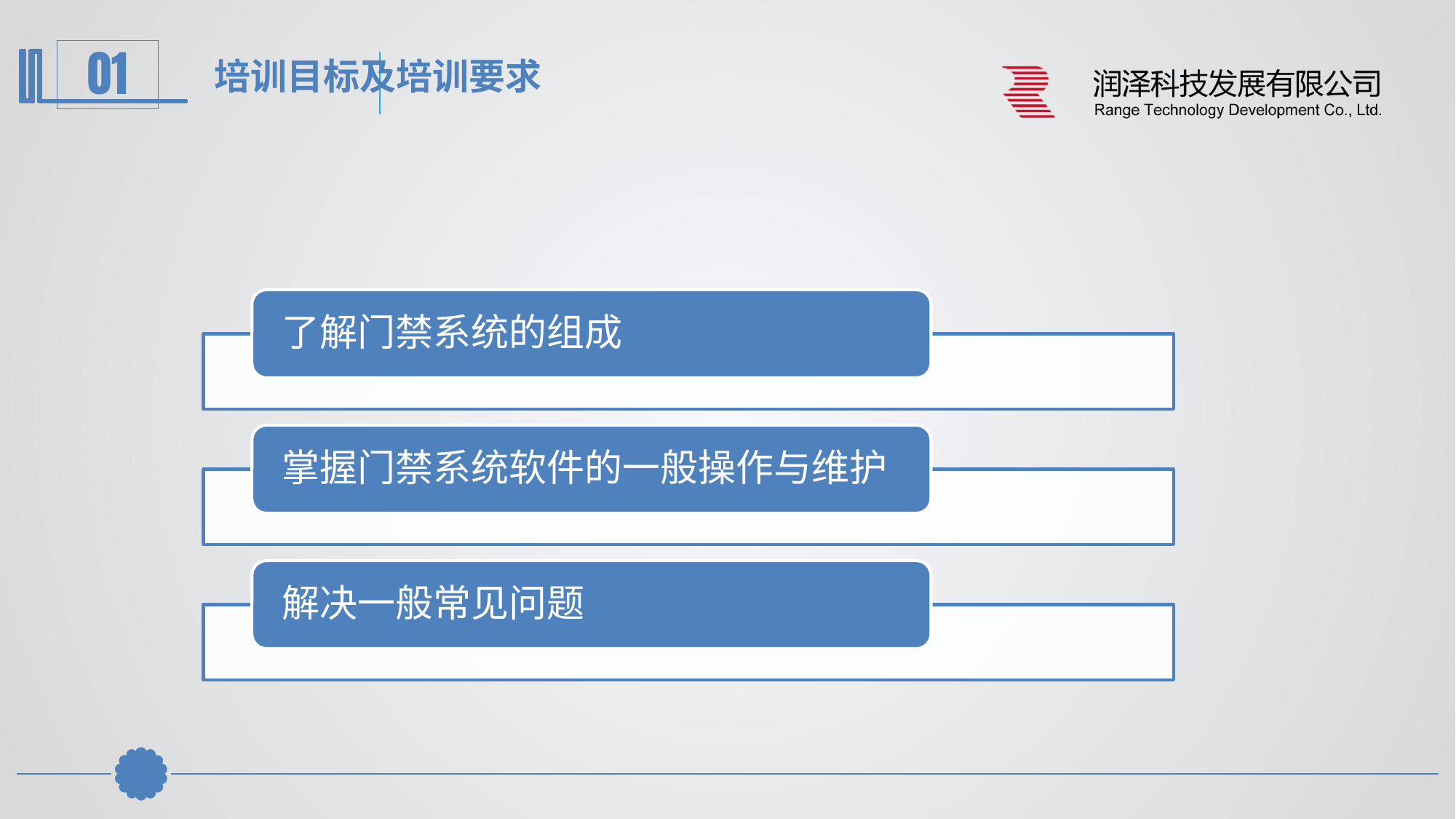

培训目标及培训要求
了解门禁系统的组成
掌握门禁系统软件的一般操作与维护
解决一般常见问题
3